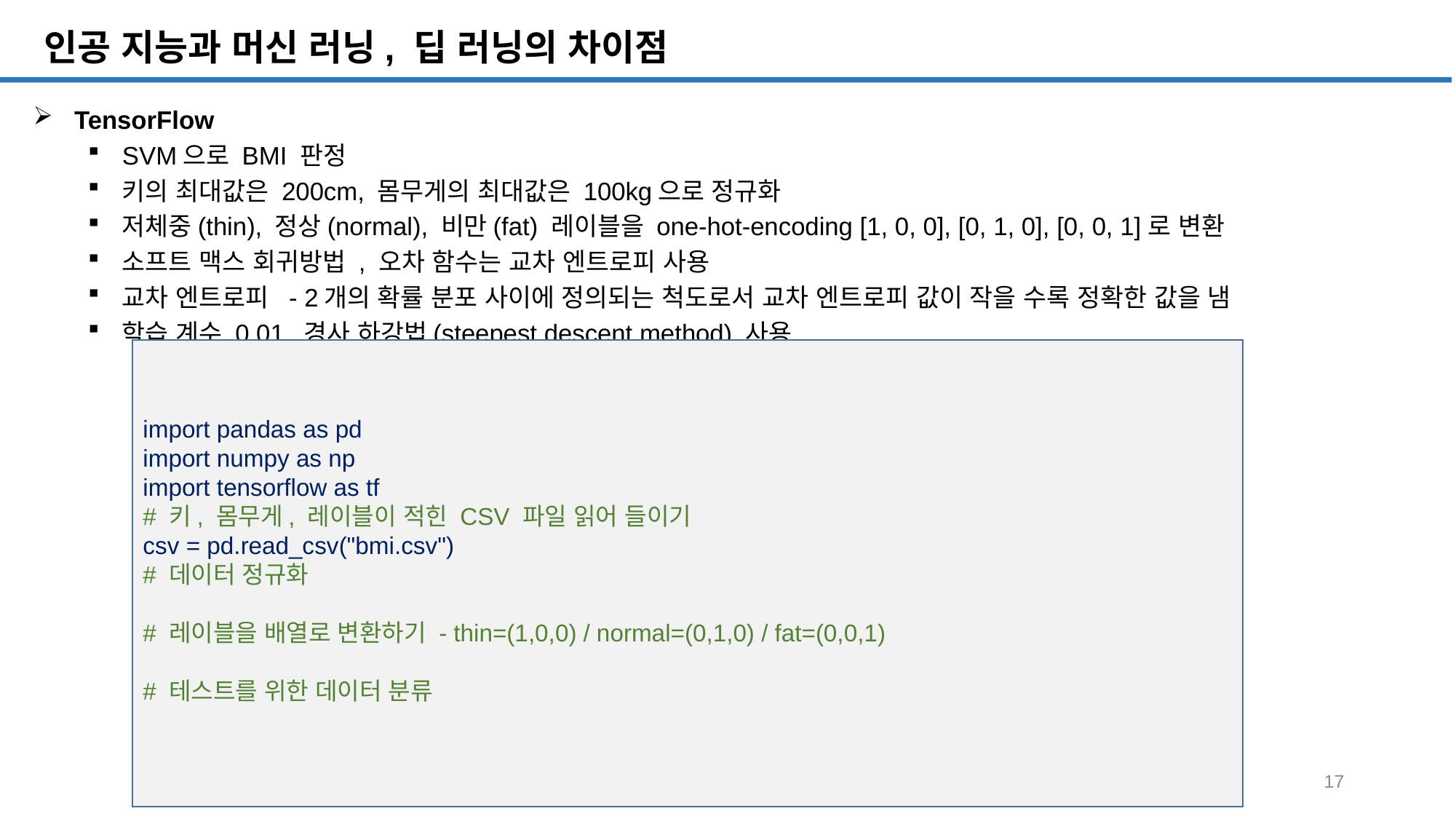

SQL 튜닝 개요
# 인공 지능과 머신 러닝, 딥 러닝의 차이점

TensorFlow
SVM으로 BMI 판정
키의 최대값은 200cm, 몸무게의 최대값은 100kg으로 정규화
저체중(thin), 정상(normal), 비만(fat) 레이블을 one-hot-encoding [1, 0, 0], [0, 1, 0], [0, 0, 1]로 변환
소프트 맥스 회귀방법 , 오차 함수는 교차 엔트로피 사용
교차 엔트로피  - 2개의 확률 분포 사이에 정의되는 척도로서 교차 엔트로피 값이 작을 수록 정확한 값을 냄
학습 계수 0.01, 경사 하강법(steepest descent method) 사용
import pandas as pd
import numpy as np
import tensorflow as tf
# 키, 몸무게, 레이블이 적힌 CSV 파일 읽어 들이기
csv = pd.read_csv("bmi.csv")
# 데이터 정규화

# 레이블을 배열로 변환하기 - thin=(1,0,0) / normal=(0,1,0) / fat=(0,0,1)

# 테스트를 위한 데이터 분류

17